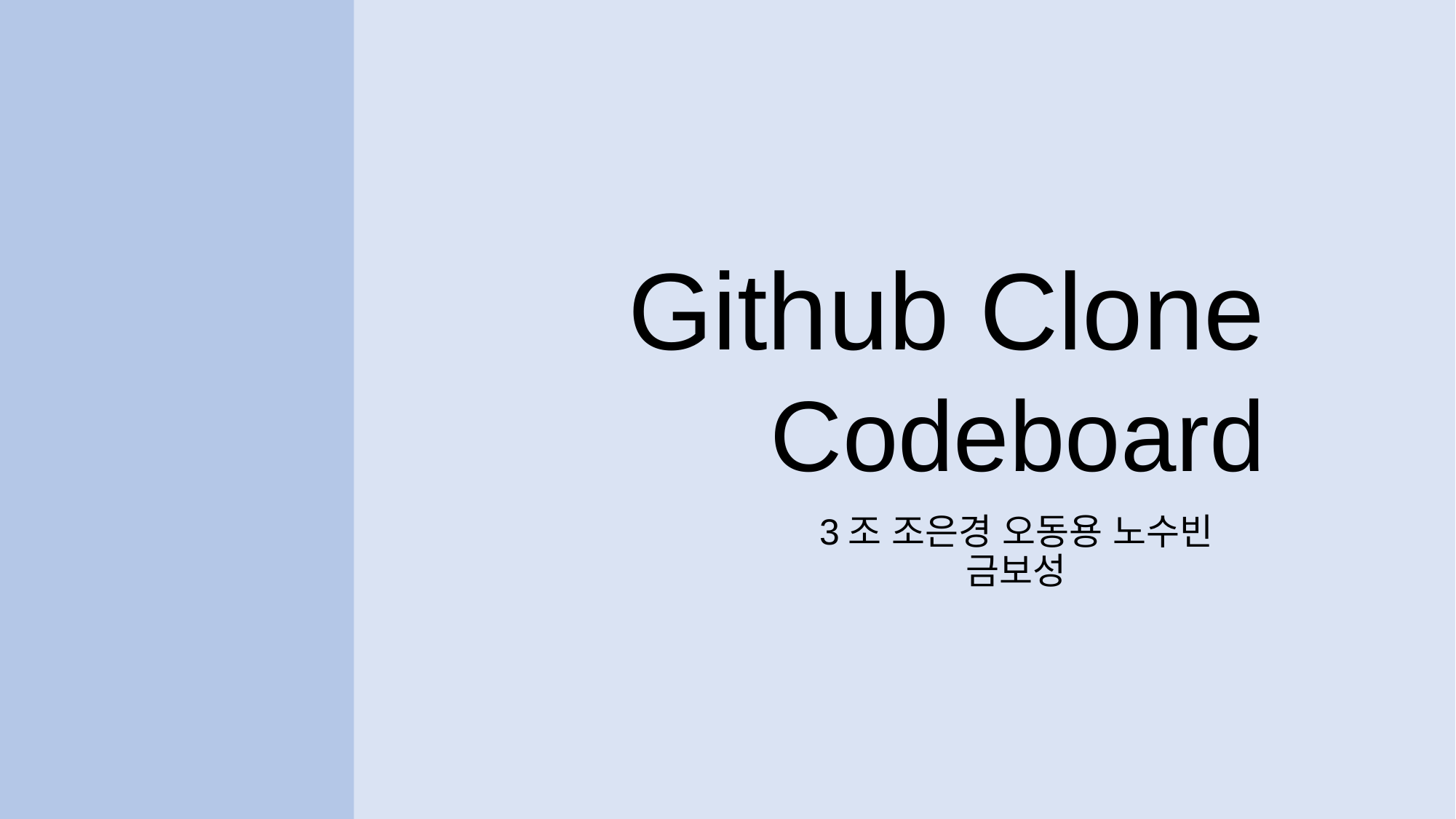

# Github Clone Codeboard
3조 조은경 오동용 노수빈 금보성